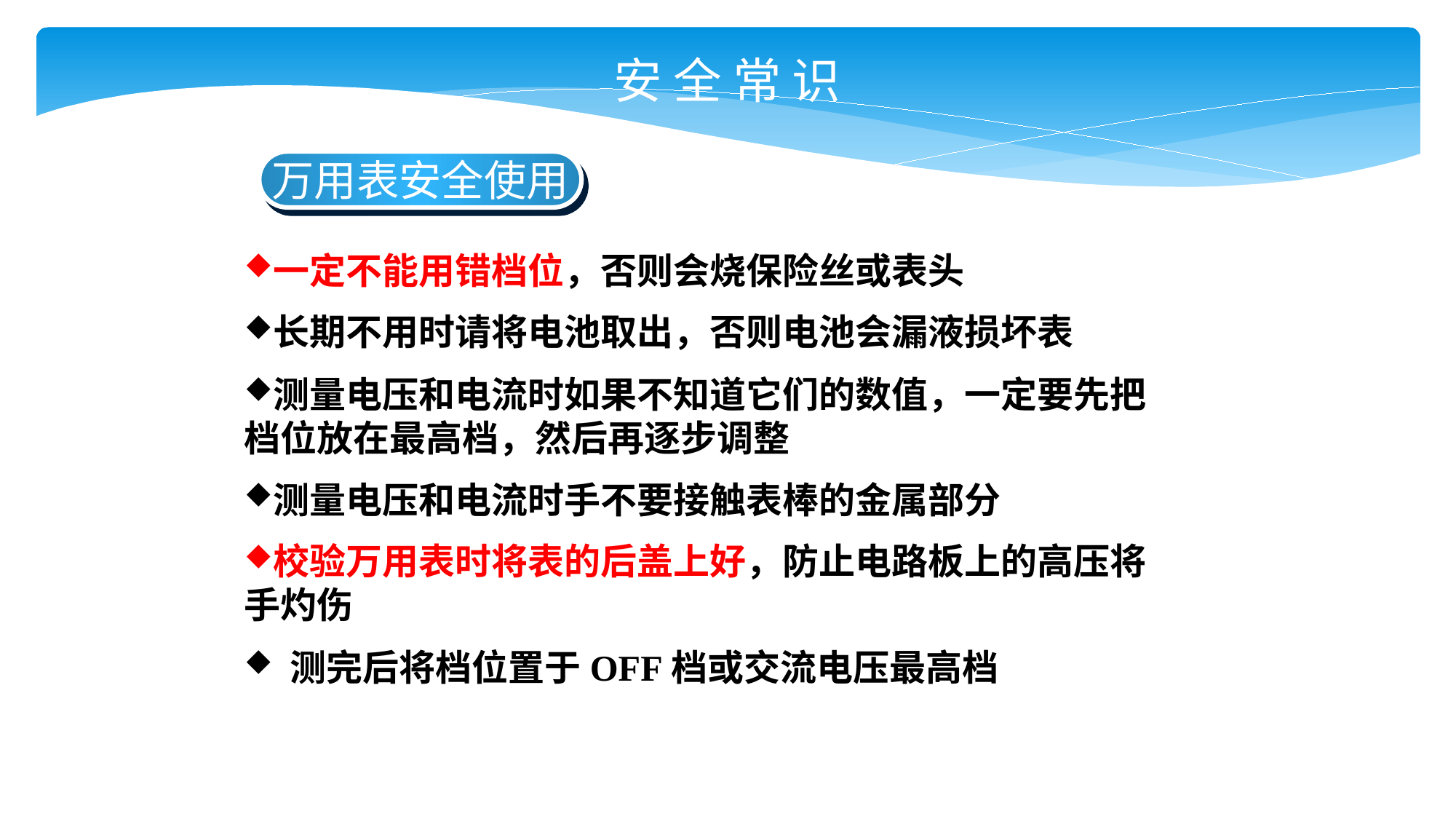

安 全 常 识
万用表安全使用

一定不能用错档位，否则会烧保险丝或表头
长期不用时请将电池取出，否则电池会漏液损坏表
测量电压和电流时如果不知道它们的数值，一定要先把档位放在最高档，然后再逐步调整
测量电压和电流时手不要接触表棒的金属部分
校验万用表时将表的后盖上好，防止电路板上的高压将手灼伤
 测完后将档位置于OFF档或交流电压最高档